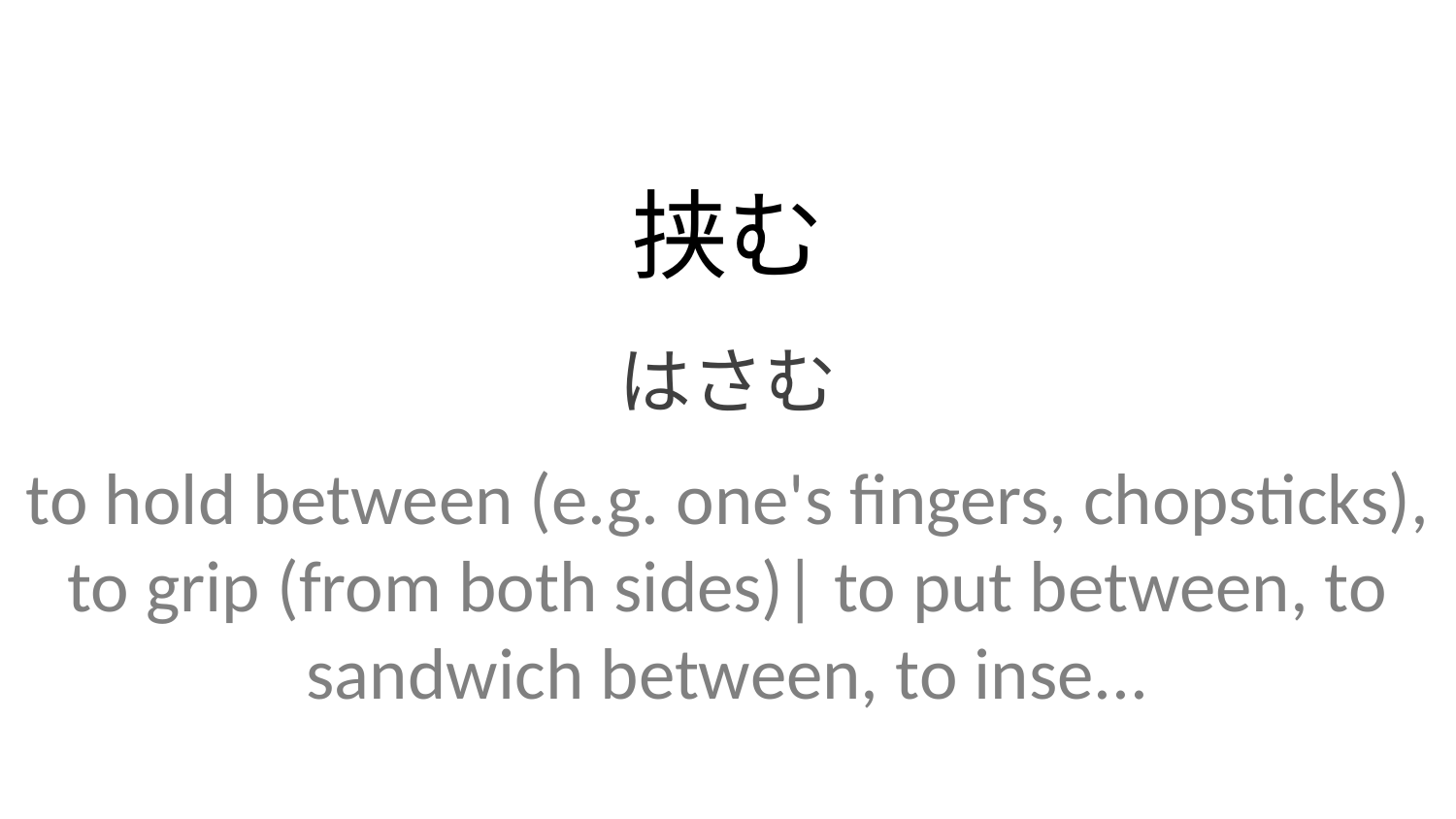

挟む

はさむ
to hold between (e.g. one's fingers, chopsticks), to grip (from both sides)| to put between, to sandwich between, to inse...